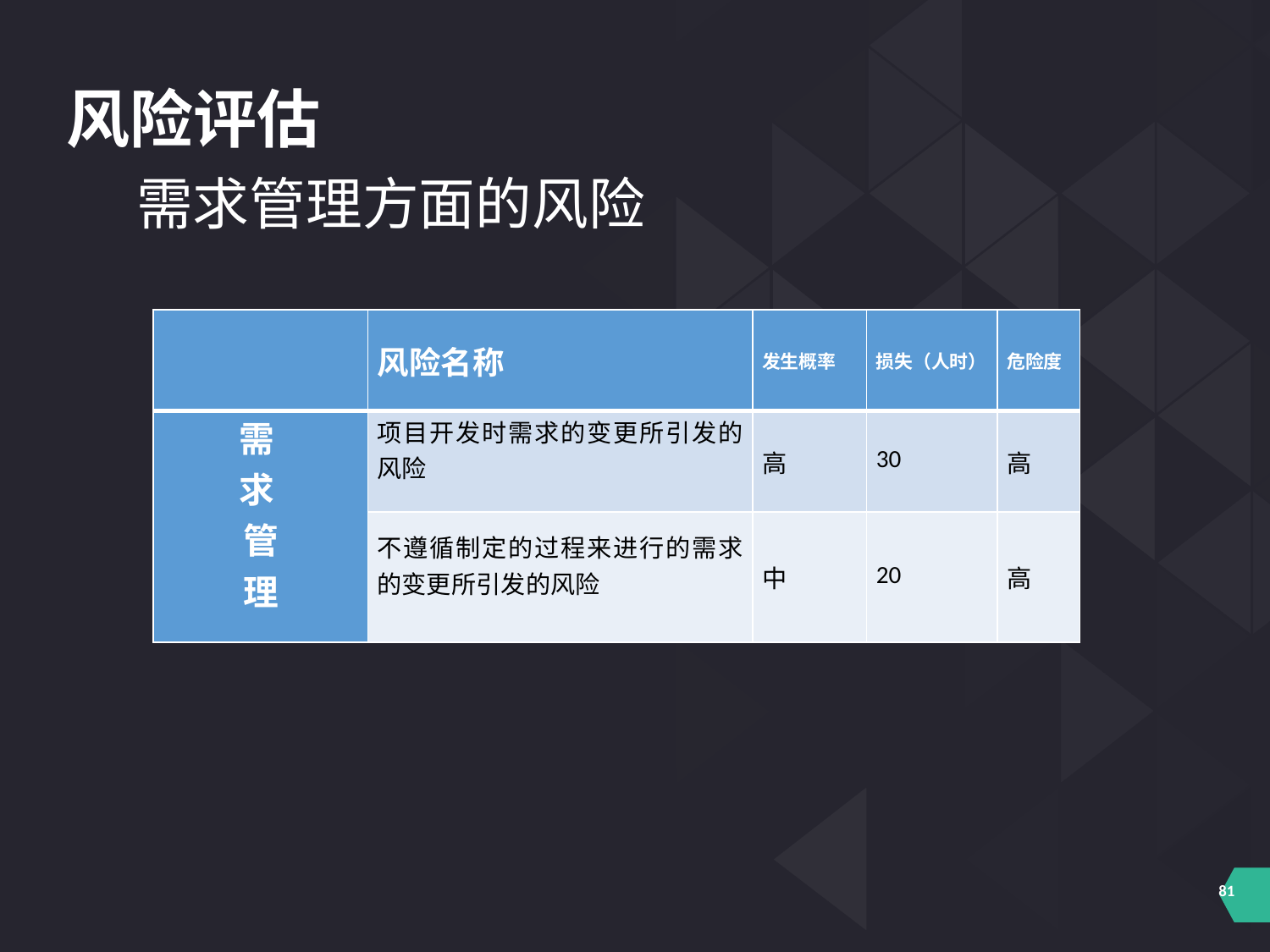

风险评估
需求管理方面的风险
|  | 风险名称 | 发生概率 | 损失（人时） | 危险度 |
| --- | --- | --- | --- | --- |
| 需 求 管 理 | 项目开发时需求的变更所引发的风险 | 高 | 30 | 高 |
|  | 不遵循制定的过程来进行的需求的变更所引发的风险 | 中 | 20 | 高 |